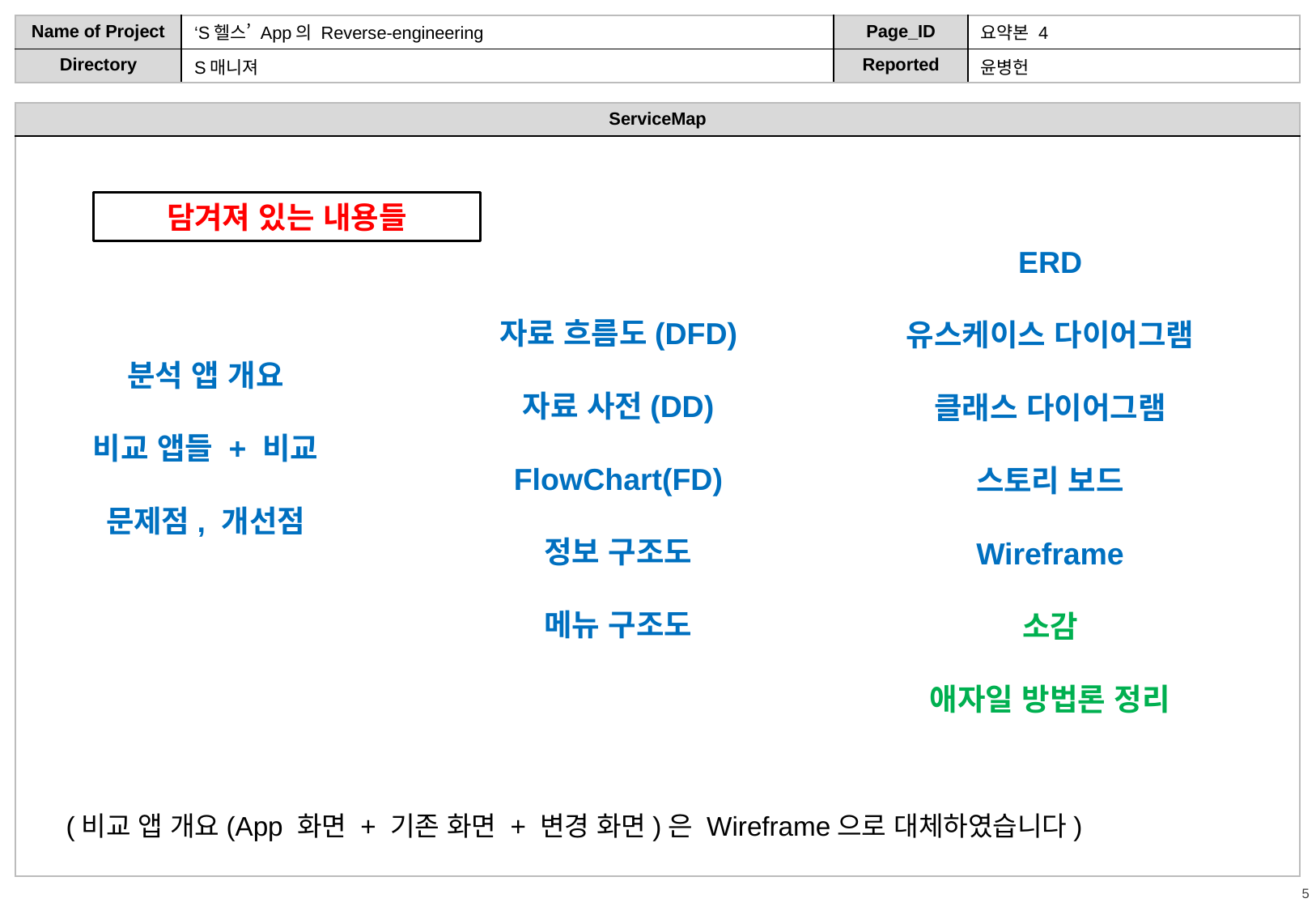

‘S헬스’ App의 Reverse-engineering
요약본 4
S매니져
윤병헌

ERD

유스케이스 다이어그램

클래스 다이어그램

스토리 보드

Wireframe

소감

애자일 방법론 정리

담겨져 있는 내용들

자료 흐름도(DFD)

자료 사전(DD)

FlowChart(FD)

정보 구조도

메뉴 구조도

분석 앱 개요

비교 앱들 + 비교

문제점, 개선점

 (비교 앱 개요(App 화면 + 기존 화면 + 변경 화면)은 Wireframe으로 대체하였습니다)